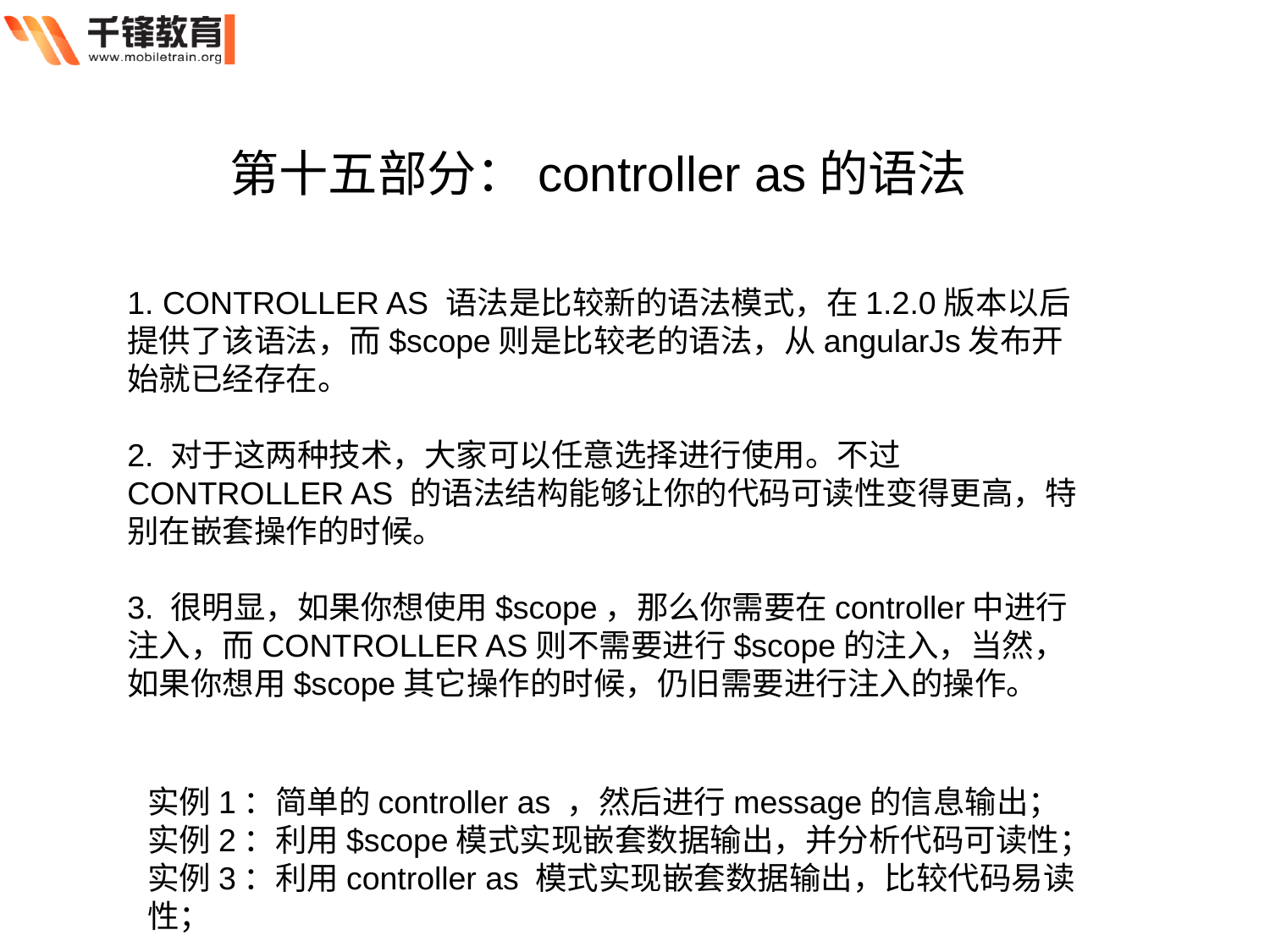

第十五部分：controller as的语法
1. CONTROLLER AS 语法是比较新的语法模式，在1.2.0版本以后提供了该语法，而$scope则是比较老的语法，从angularJs发布开始就已经存在。

2. 对于这两种技术，大家可以任意选择进行使用。不过CONTROLLER AS 的语法结构能够让你的代码可读性变得更高，特别在嵌套操作的时候。

3. 很明显，如果你想使用$scope，那么你需要在controller中进行注入，而CONTROLLER AS则不需要进行$scope的注入，当然，如果你想用$scope其它操作的时候，仍旧需要进行注入的操作。
实例1：简单的controller as ，然后进行message的信息输出；
实例2：利用$scope模式实现嵌套数据输出，并分析代码可读性；
实例3：利用controller as 模式实现嵌套数据输出，比较代码易读性；